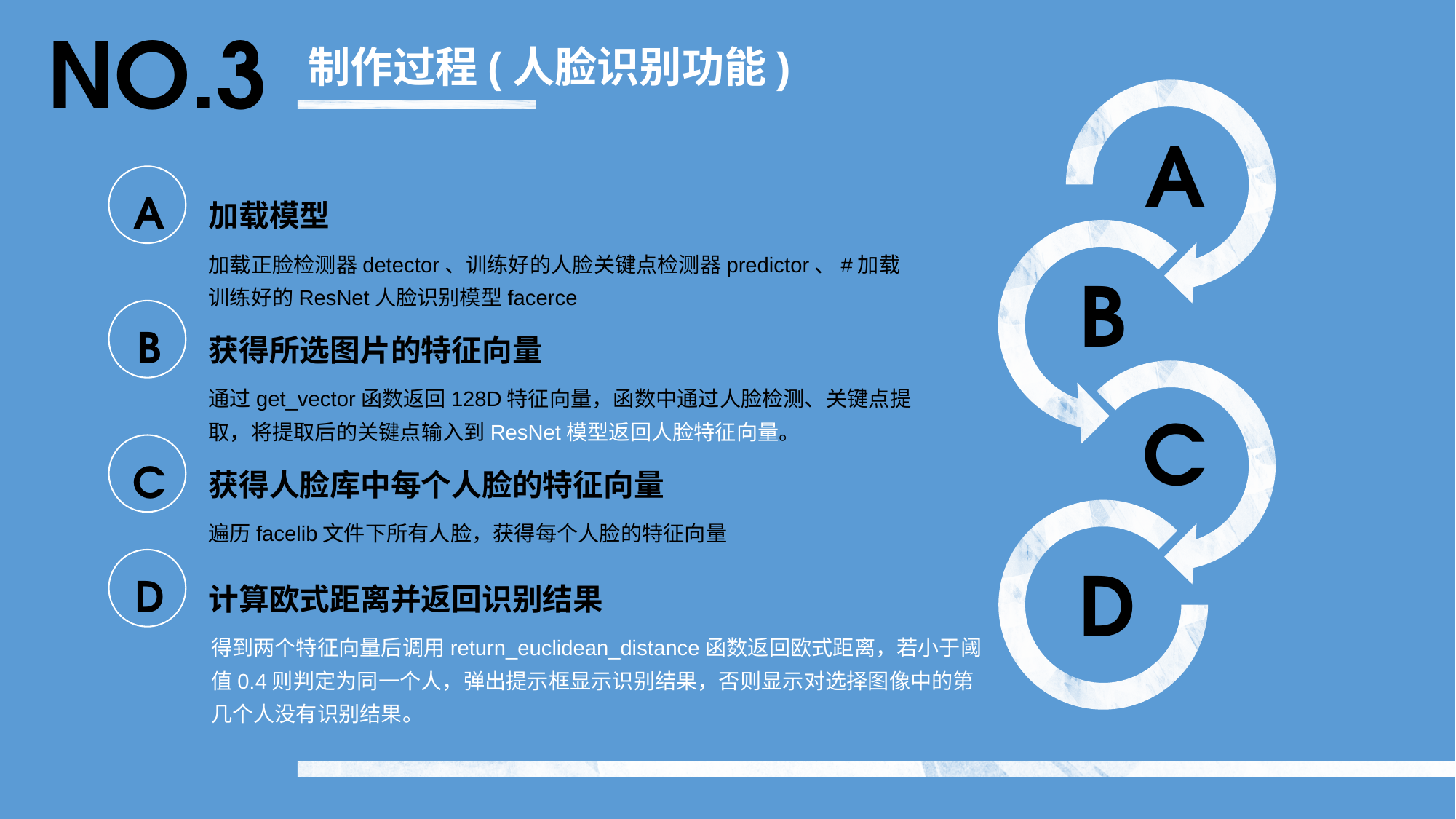

NO.3
制作过程(人脸识别功能)

A
A

加载模型
加载正脸检测器detector、训练好的人脸关键点检测器predictor、#加载训练好的ResNet人脸识别模型facerce

B
B

获得所选图片的特征向量
通过get_vector函数返回128D特征向量，函数中通过人脸检测、关键点提取，将提取后的关键点输入到ResNet模型返回人脸特征向量。

C
C

获得人脸库中每个人脸的特征向量
遍历facelib文件下所有人脸，获得每个人脸的特征向量

D
D

计算欧式距离并返回识别结果

得到两个特征向量后调用return_euclidean_distance函数返回欧式距离，若小于阈值0.4则判定为同一个人，弹出提示框显示识别结果，否则显示对选择图像中的第几个人没有识别结果。